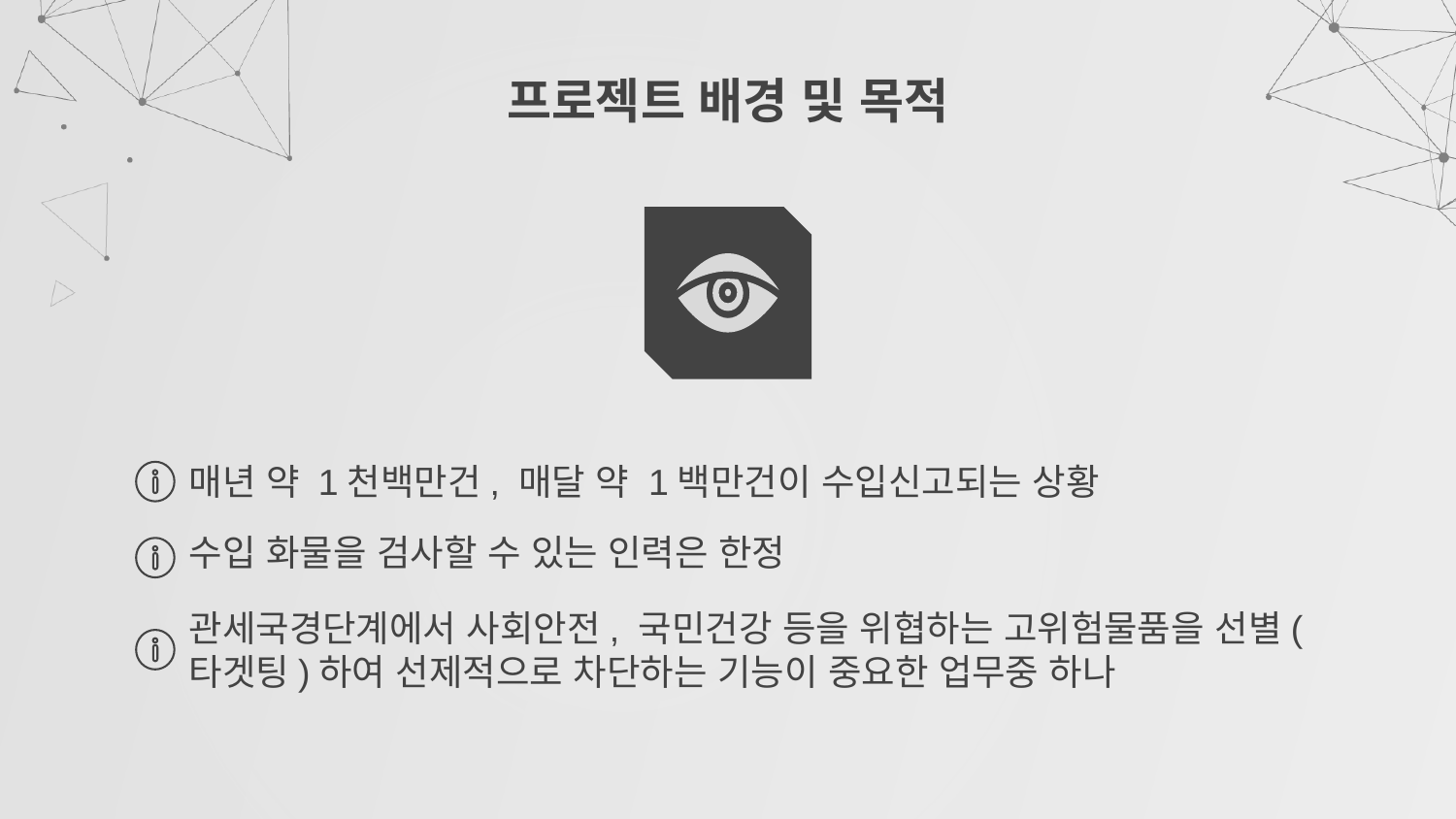

프로젝트 배경 및 목적

매년 약 1천백만건, 매달 약 1백만건이 수입신고되는 상황

수입 화물을 검사할 수 있는 인력은 한정

관세국경단계에서 사회안전, 국민건강 등을 위협하는 고위험물품을 선별(타겟팅)하여 선제적으로 차단하는 기능이 중요한 업무중 하나